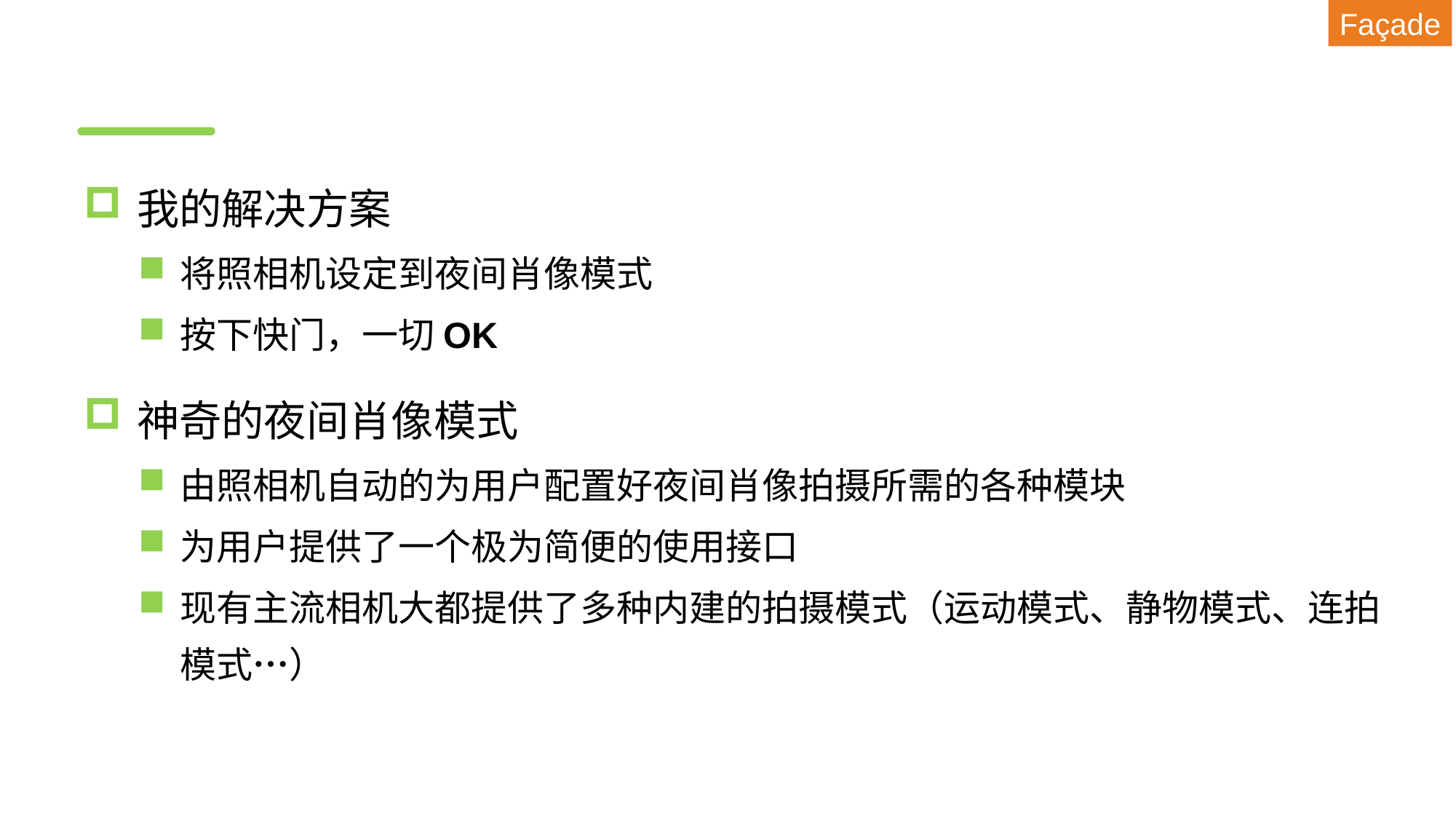

Façade
#
我的解决方案
将照相机设定到夜间肖像模式
按下快门，一切OK
神奇的夜间肖像模式
由照相机自动的为用户配置好夜间肖像拍摄所需的各种模块
为用户提供了一个极为简便的使用接口
现有主流相机大都提供了多种内建的拍摄模式（运动模式、静物模式、连拍模式…）
119